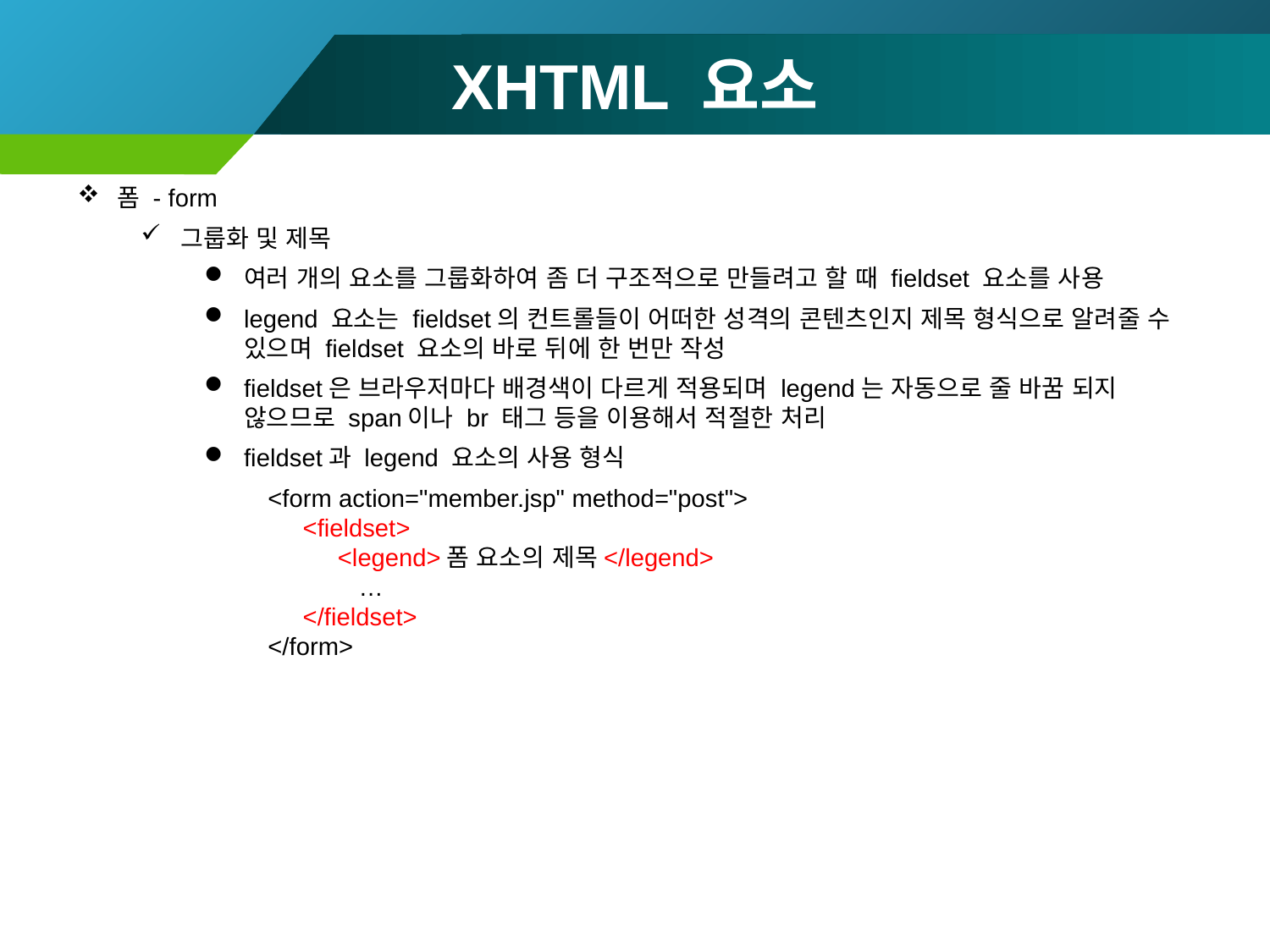

# XHTML 요소
폼 - form
그룹화 및 제목
여러 개의 요소를 그룹화하여 좀 더 구조적으로 만들려고 할 때 fieldset 요소를 사용
legend 요소는 fieldset의 컨트롤들이 어떠한 성격의 콘텐츠인지 제목 형식으로 알려줄 수 있으며 fieldset 요소의 바로 뒤에 한 번만 작성
fieldset은 브라우저마다 배경색이 다르게 적용되며 legend는 자동으로 줄 바꿈 되지 않으므로 span이나 br 태그 등을 이용해서 적절한 처리
fieldset과 legend 요소의 사용 형식
<form action="member.jsp" method="post">
     <fieldset>
          <legend>폼 요소의 제목</legend>
             …
     </fieldset>
</form>

108